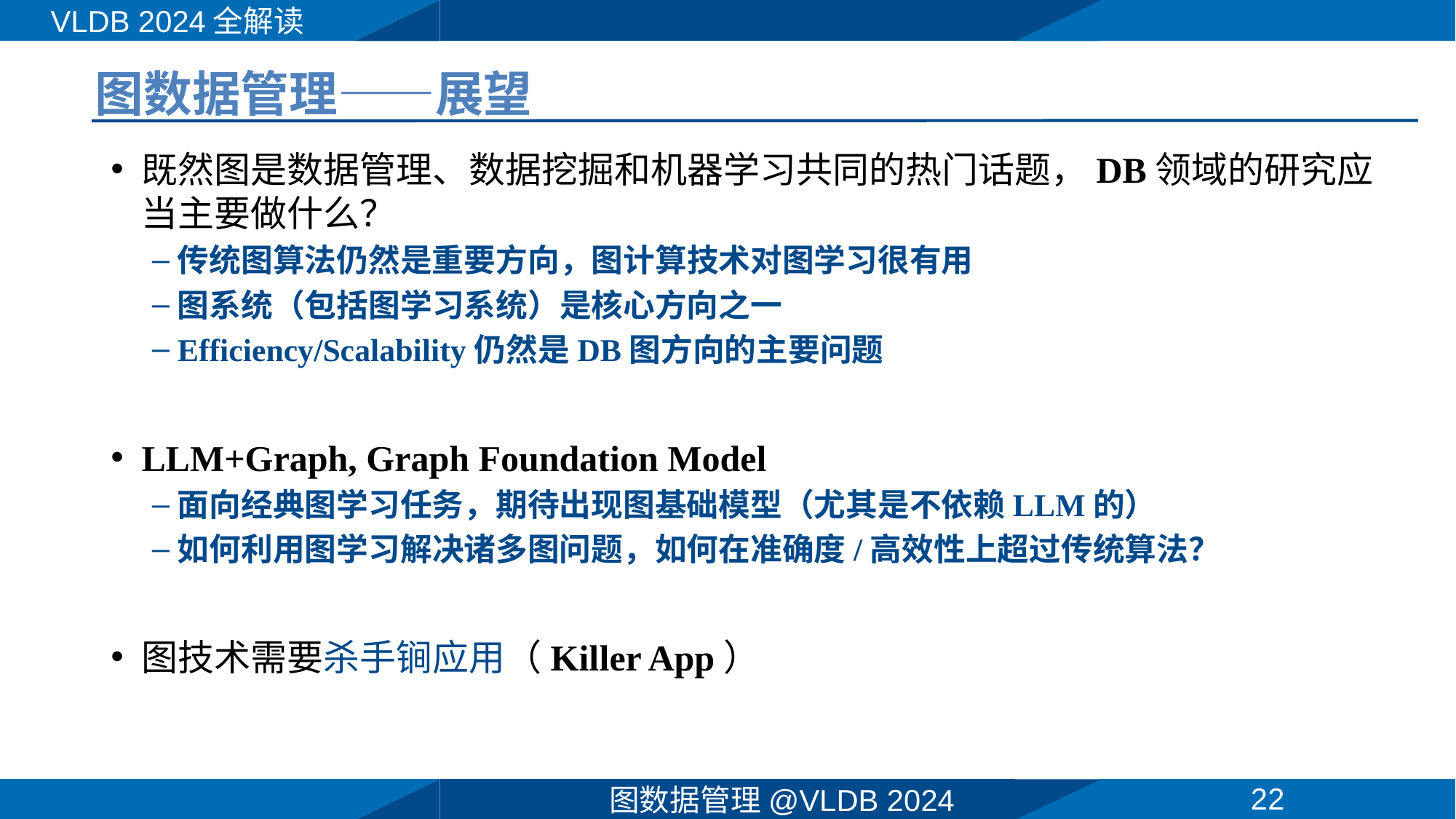

VLDB 2024全解读

# 图数据管理——展望
既然图是数据管理、数据挖掘和机器学习共同的热门话题，DB领域的研究应当主要做什么？
传统图算法仍然是重要方向，图计算技术对图学习很有用
图系统（包括图学习系统）是核心方向之一
Efficiency/Scalability仍然是DB图方向的主要问题

LLM+Graph, Graph Foundation Model
面向经典图学习任务，期待出现图基础模型（尤其是不依赖LLM的）
如何利用图学习解决诸多图问题，如何在准确度/高效性上超过传统算法？

图技术需要杀手锏应用（Killer App）
22
图数据管理@VLDB 2024